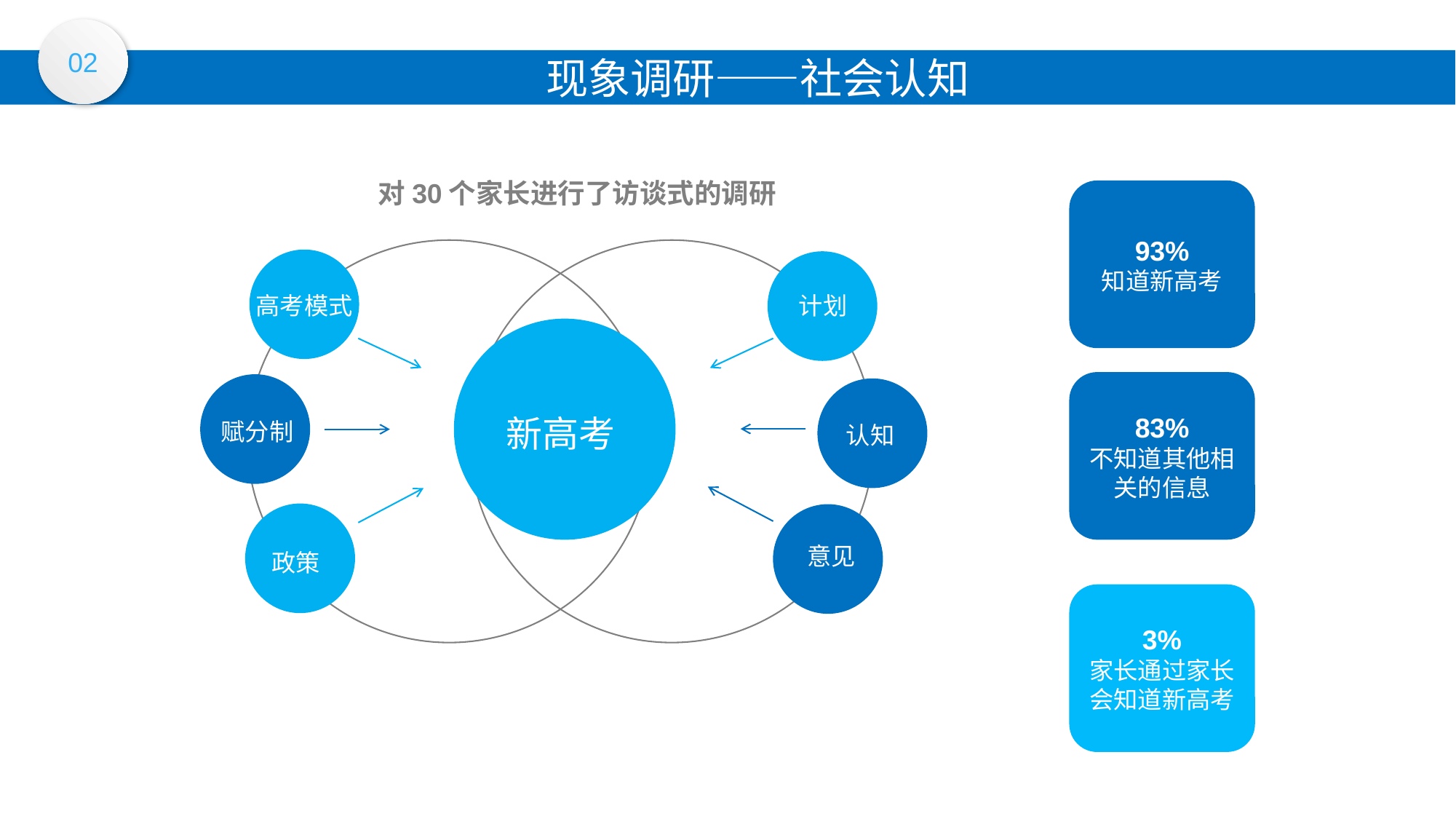

02
现象调研——社会认知
对30个家长进行了访谈式的调研
93%
知道新高考

计划
高考模式

新高考
赋分制
认知

意见
政策
83%
不知道其他相关的信息
3%
家长通过家长会知道新高考